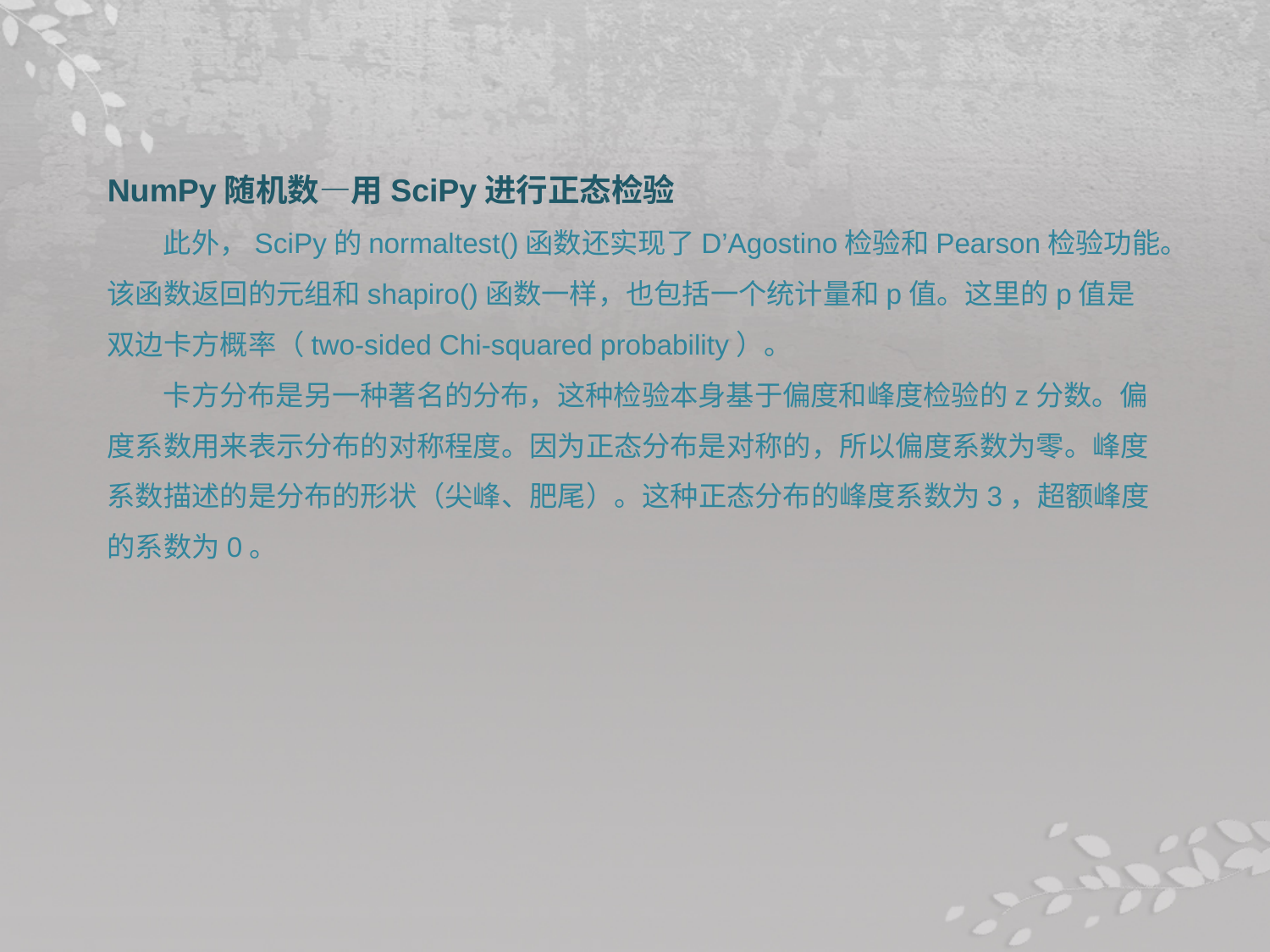

NumPy随机数—用SciPy进行正态检验
此外，SciPy的normaltest()函数还实现了D’Agostino检验和Pearson检验功能。该函数返回的元组和shapiro()函数一样，也包括一个统计量和p值。这里的p值是双边卡方概率（two-sided Chi-squared probability）。
卡方分布是另一种著名的分布，这种检验本身基于偏度和峰度检验的z分数。偏度系数用来表示分布的对称程度。因为正态分布是对称的，所以偏度系数为零。峰度系数描述的是分布的形状（尖峰、肥尾）。这种正态分布的峰度系数为3，超额峰度的系数为0。